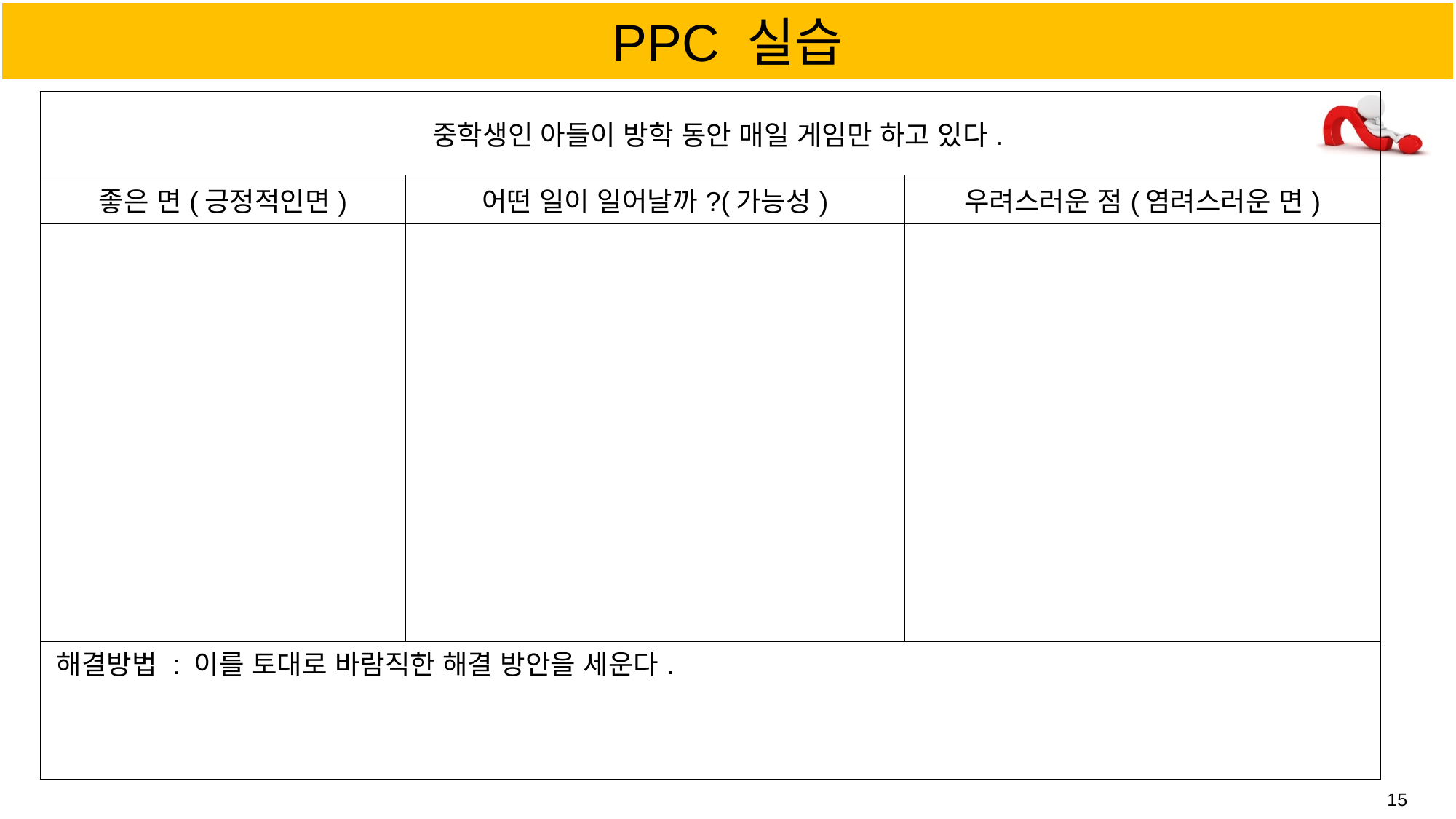

# PPC 실습
PPC 기법 실습 읽은 내용에 대해 생각해 보자
| 중학생인 아들이 방학 동안 매일 게임만 하고 있다. |  |  |
| --- | --- | --- |
| 좋은 면(긍정적인면) | 어떤 일이 일어날까?(가능성) | 우려스러운 점(염려스러운 면) |
|  |  |  |
| 해결방법 : 이를 토대로 바람직한 해결 방안을 세운다. |  |  |